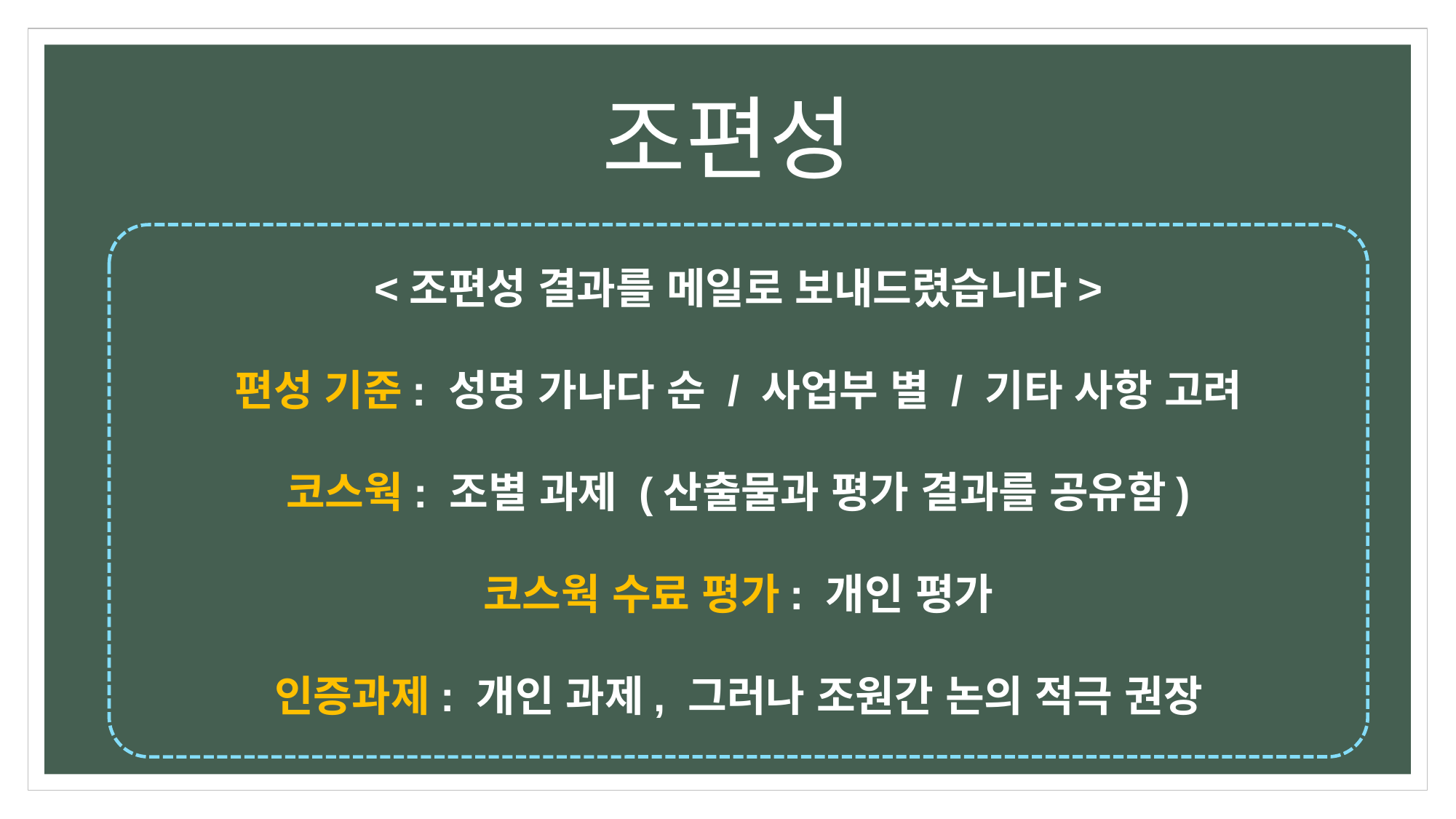

# 조편성
<조편성 결과를 메일로 보내드렸습니다>

편성 기준: 성명 가나다 순 / 사업부 별 / 기타 사항 고려

코스웍: 조별 과제 (산출물과 평가 결과를 공유함)

코스웍 수료 평가: 개인 평가

인증과제: 개인 과제, 그러나 조원간 논의 적극 권장